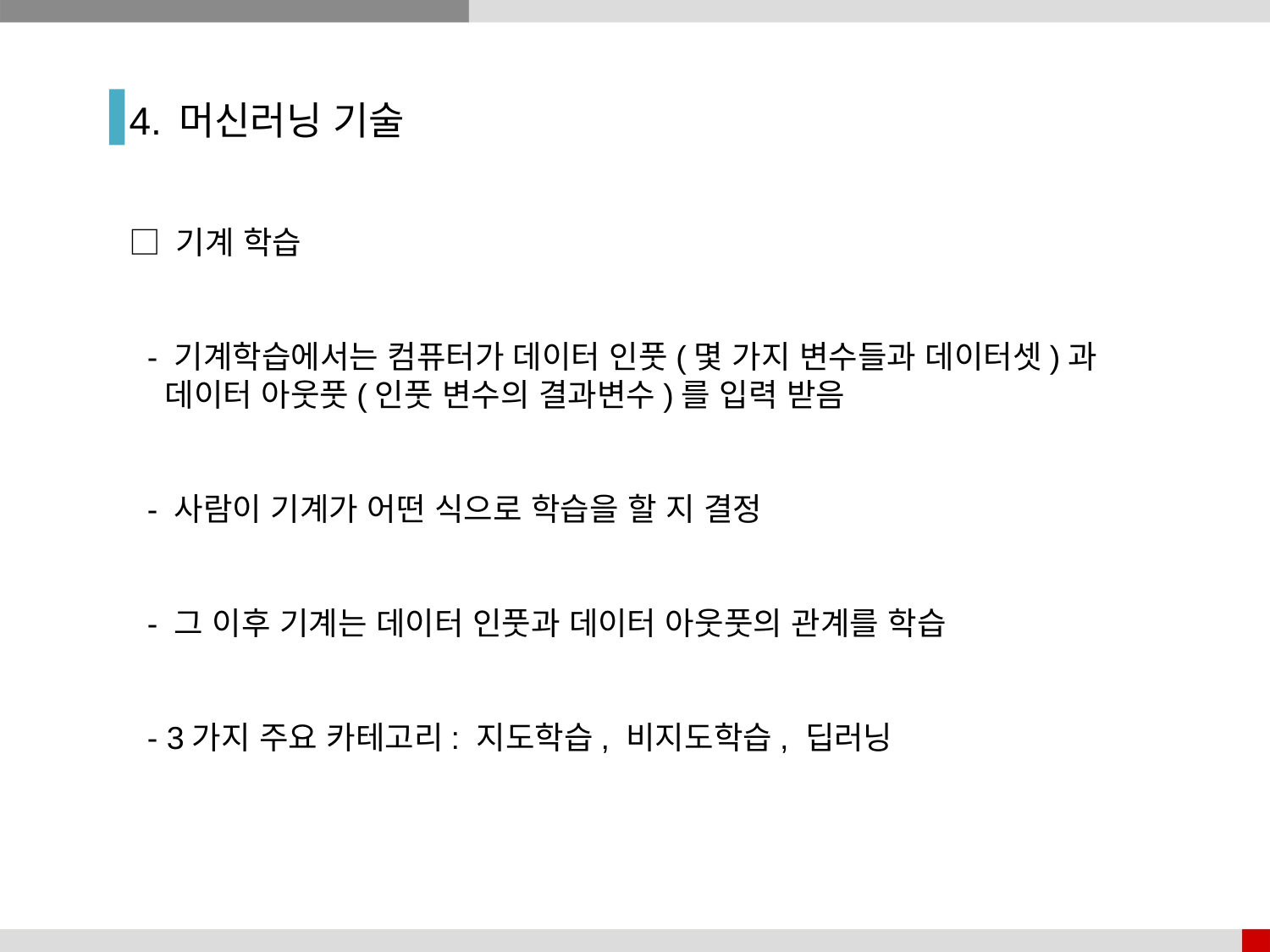

4. 머신러닝 기술

□ 기계 학습

  - 기계학습에서는 컴퓨터가 데이터 인풋(몇 가지 변수들과 데이터셋)과
    데이터 아웃풋(인풋 변수의 결과변수)를 입력 받음

  - 사람이 기계가 어떤 식으로 학습을 할 지 결정

  - 그 이후 기계는 데이터 인풋과 데이터 아웃풋의 관계를 학습

  - 3가지 주요 카테고리: 지도학습, 비지도학습, 딥러닝